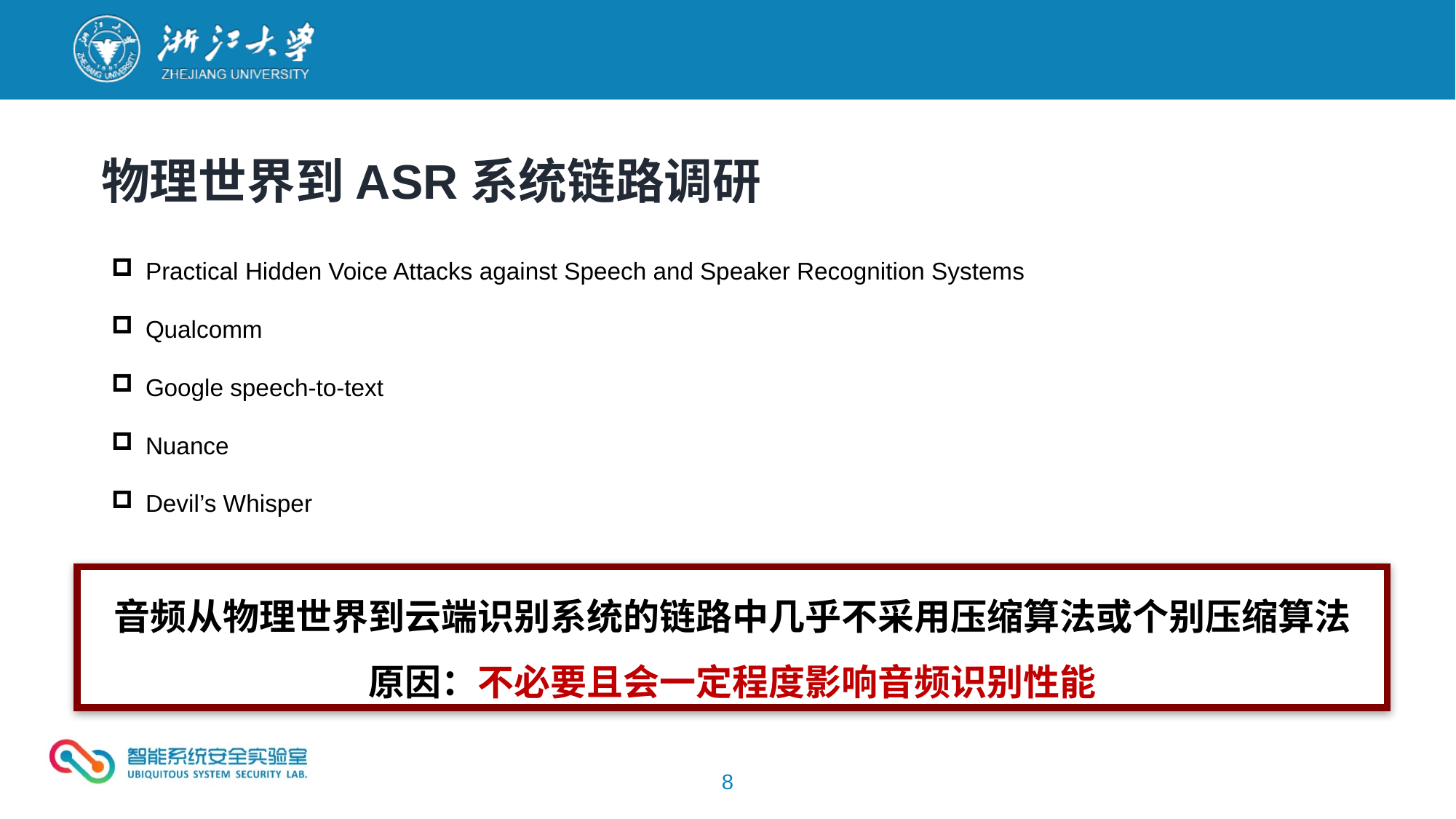

物理世界到ASR系统链路调研
Practical Hidden Voice Attacks against Speech and Speaker Recognition Systems
Qualcomm
Google speech-to-text
Nuance
Devil’s Whisper

音频从物理世界到云端识别系统的链路中几乎不采用压缩算法或个别压缩算法
原因：不必要且会一定程度影响音频识别性能